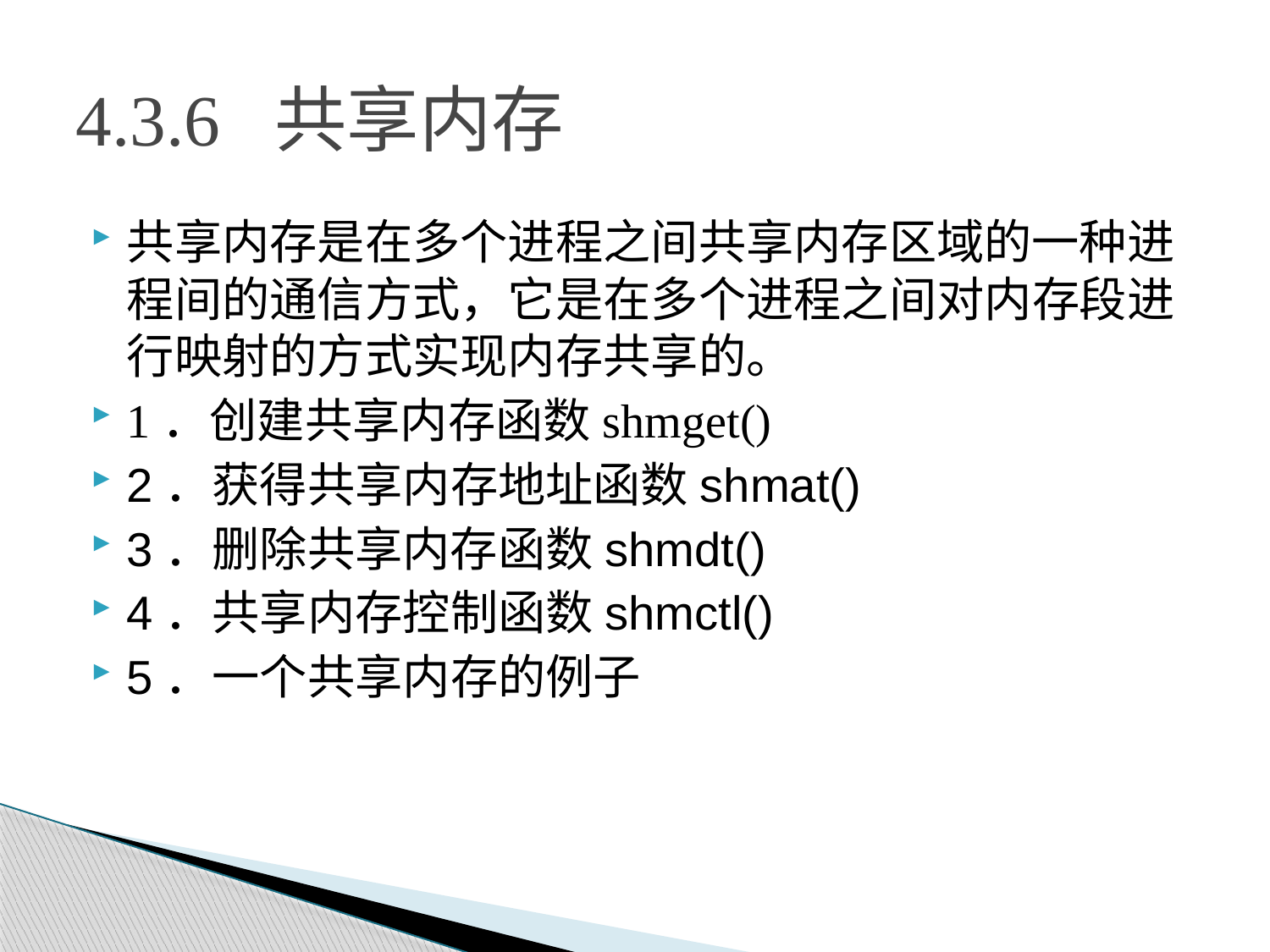

# 4.3.6  共享内存
共享内存是在多个进程之间共享内存区域的一种进程间的通信方式，它是在多个进程之间对内存段进行映射的方式实现内存共享的。
1．创建共享内存函数shmget()
2．获得共享内存地址函数shmat()
3．删除共享内存函数shmdt()
4．共享内存控制函数shmctl()
5．一个共享内存的例子